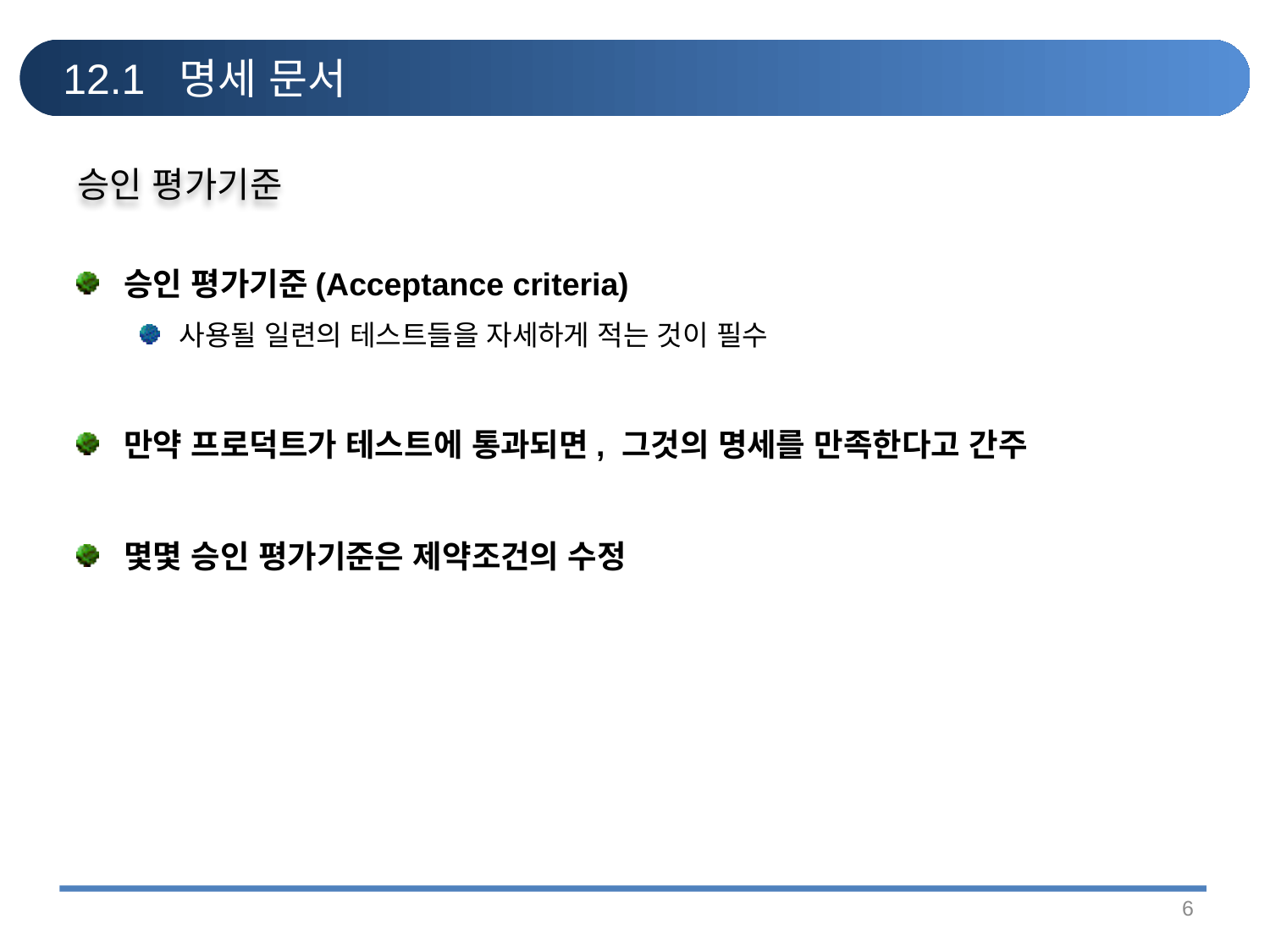

# 12.1  명세 문서
승인 평가기준
승인 평가기준(Acceptance criteria)
사용될 일련의 테스트들을 자세하게 적는 것이 필수

만약 프로덕트가 테스트에 통과되면, 그것의 명세를 만족한다고 간주

몇몇 승인 평가기준은 제약조건의 수정
6